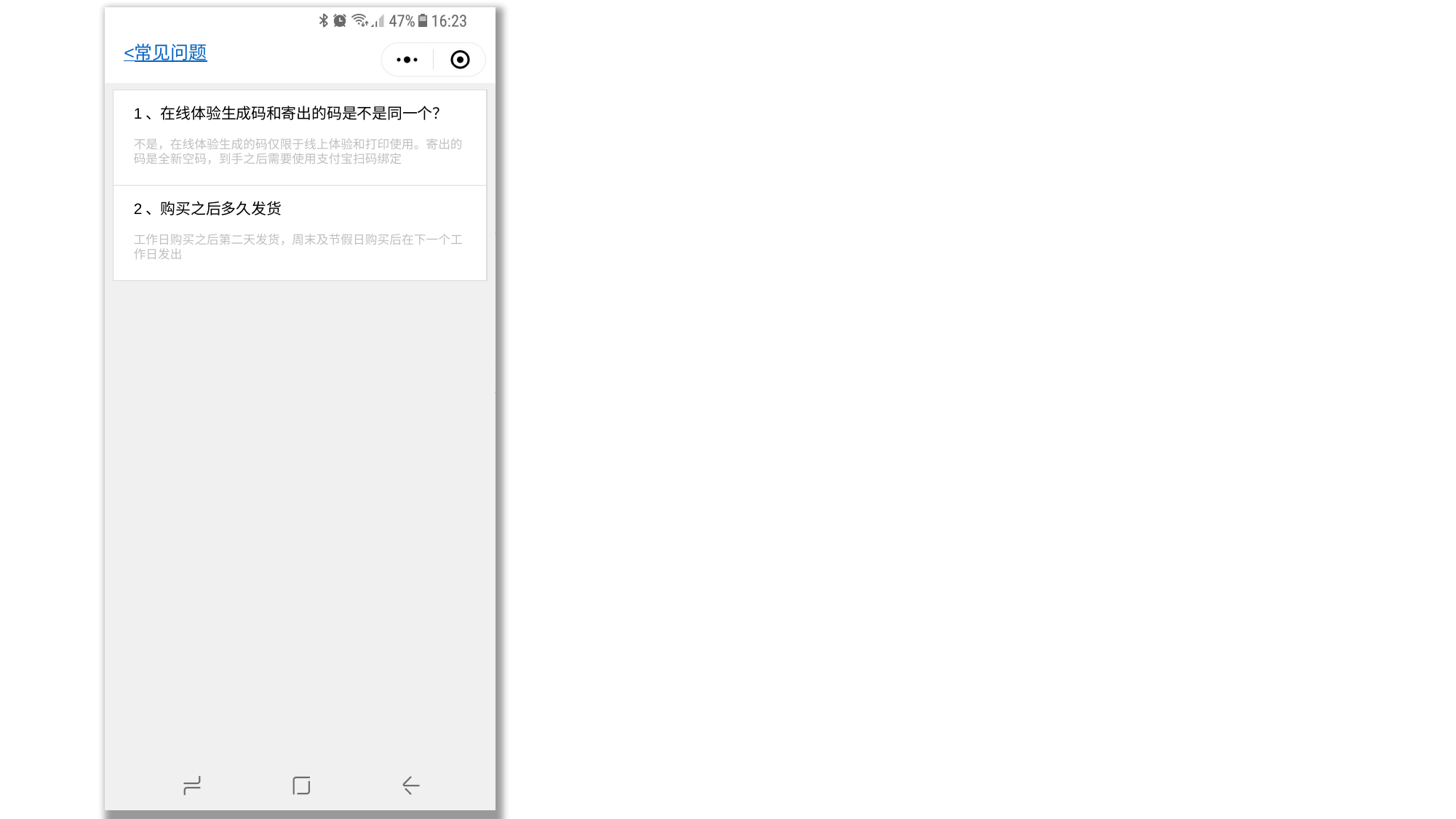

# <常见问题

1、在线体验生成码和寄出的码是不是同一个？
不是，在线体验生成的码仅限于线上体验和打印使用。寄出的码是全新空码，到手之后需要使用支付宝扫码绑定

2、购买之后多久发货
工作日购买之后第二天发货，周末及节假日购买后在下一个工作日发出